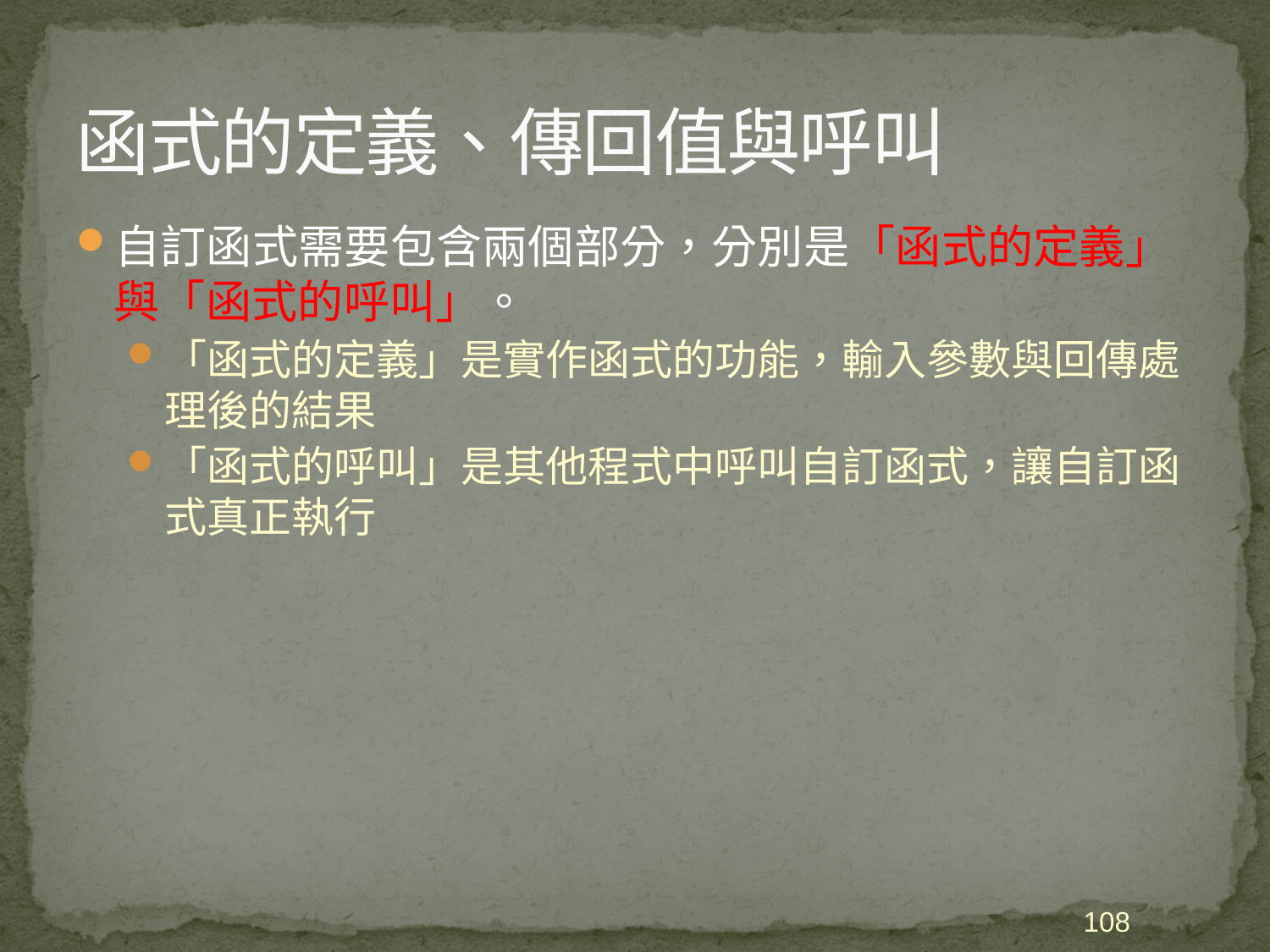

# 函式的定義、傳回值與呼叫
自訂函式需要包含兩個部分，分別是「函式的定義」與「函式的呼叫」。
「函式的定義」是實作函式的功能，輸入參數與回傳處理後的結果
「函式的呼叫」是其他程式中呼叫自訂函式，讓自訂函式真正執行
108